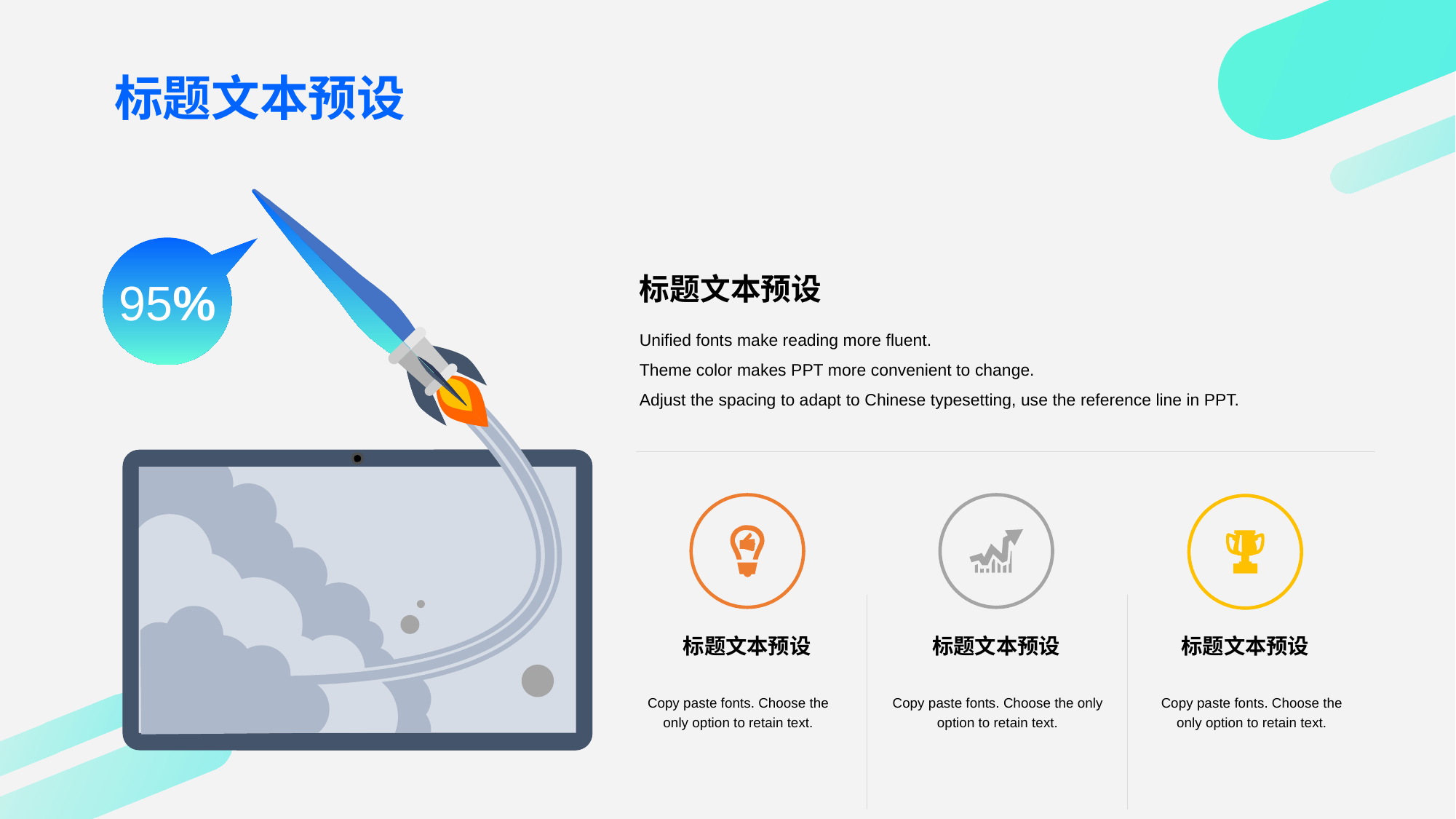

标题文本预设

标题文本预设
Unified fonts make reading more fluent.
Theme color makes PPT more convenient to change.
Adjust the spacing to adapt to Chinese typesetting, use the reference line in PPT.
95%

标题文本预设
标题文本预设
标题文本预设
Copy paste fonts. Choose the only option to retain text.
Copy paste fonts. Choose the only option to retain text.
Copy paste fonts. Choose the only option to retain text.